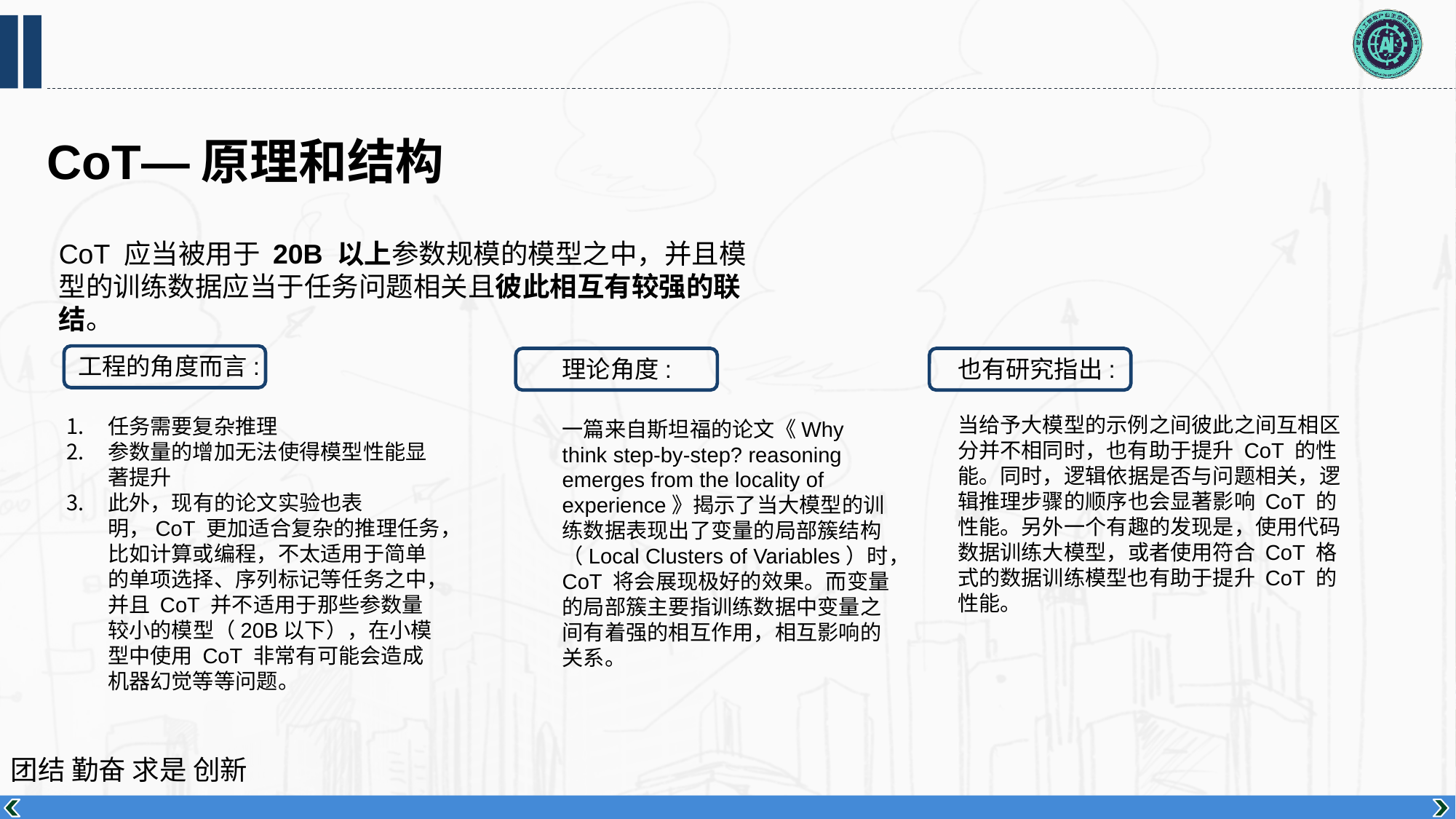

CoT—原理和结构
CoT 应当被用于 20B 以上参数规模的模型之中，并且模型的训练数据应当于任务问题相关且彼此相互有较强的联结。
 工程的角度而言:

任务需要复杂推理
参数量的增加无法使得模型性能显著提升
此外，现有的论文实验也表明，CoT 更加适合复杂的推理任务，比如计算或编程，不太适用于简单的单项选择、序列标记等任务之中，并且 CoT 并不适用于那些参数量较小的模型（20B以下），在小模型中使用 CoT 非常有可能会造成机器幻觉等等问题。

理论角度:

一篇来自斯坦福的论文《Why think step-by-step? reasoning emerges from the locality of experience》揭示了当大模型的训练数据表现出了变量的局部簇结构（Local Clusters of Variables）时，CoT 将会展现极好的效果。而变量的局部簇主要指训练数据中变量之间有着强的相互作用，相互影响的关系。

也有研究指出:

当给予大模型的示例之间彼此之间互相区分并不相同时，也有助于提升 CoT 的性能。同时，逻辑依据是否与问题相关，逻辑推理步骤的顺序也会显著影响 CoT 的性能。另外一个有趣的发现是，使用代码数据训练大模型，或者使用符合 CoT 格式的数据训练模型也有助于提升 CoT 的性能。